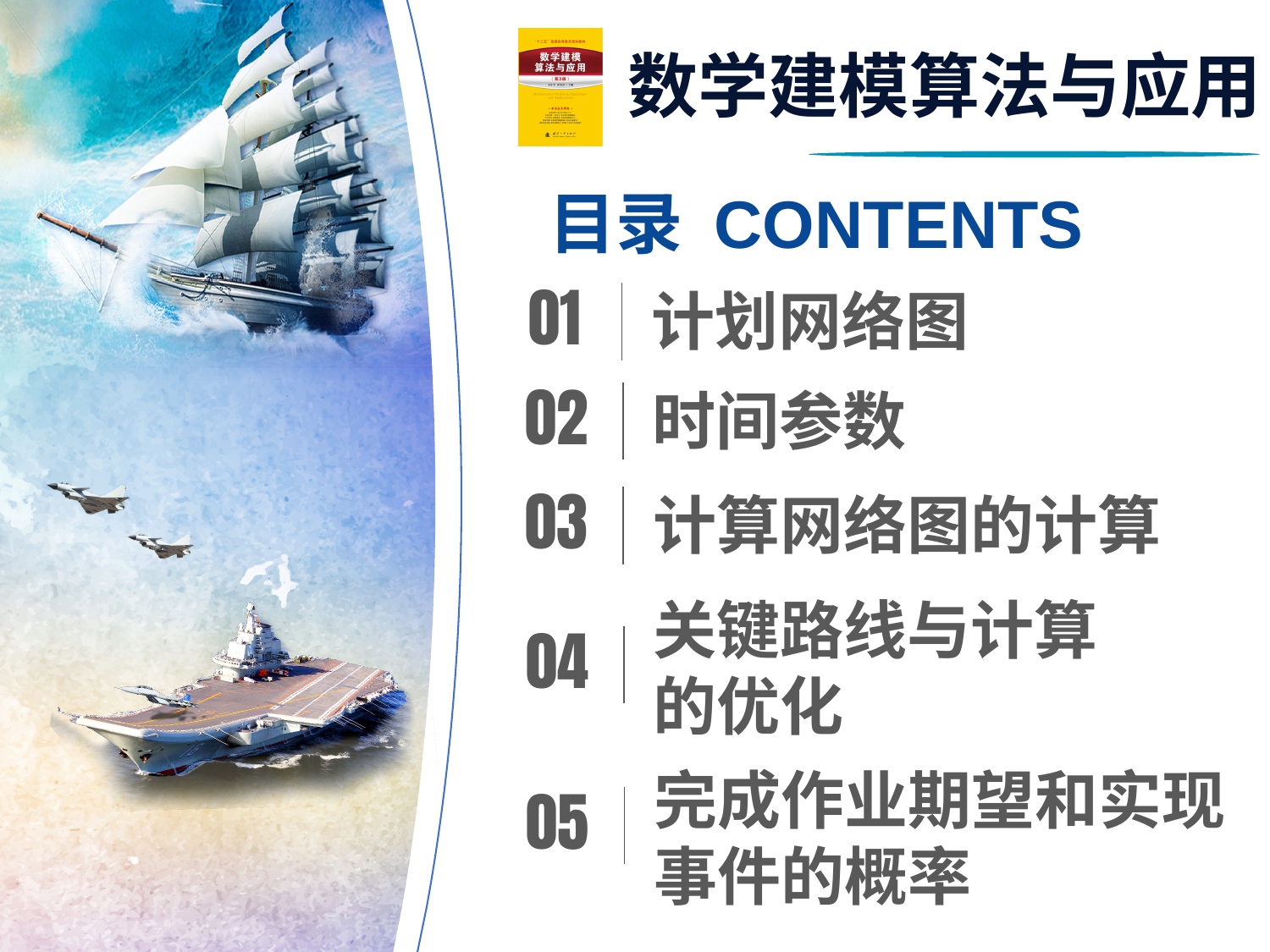

目录 CONTENTS
01
计划网络图
02
时间参数
03
计算网络图的计算
关键路线与计算
的优化
04
完成作业期望和实现事件的概率
05